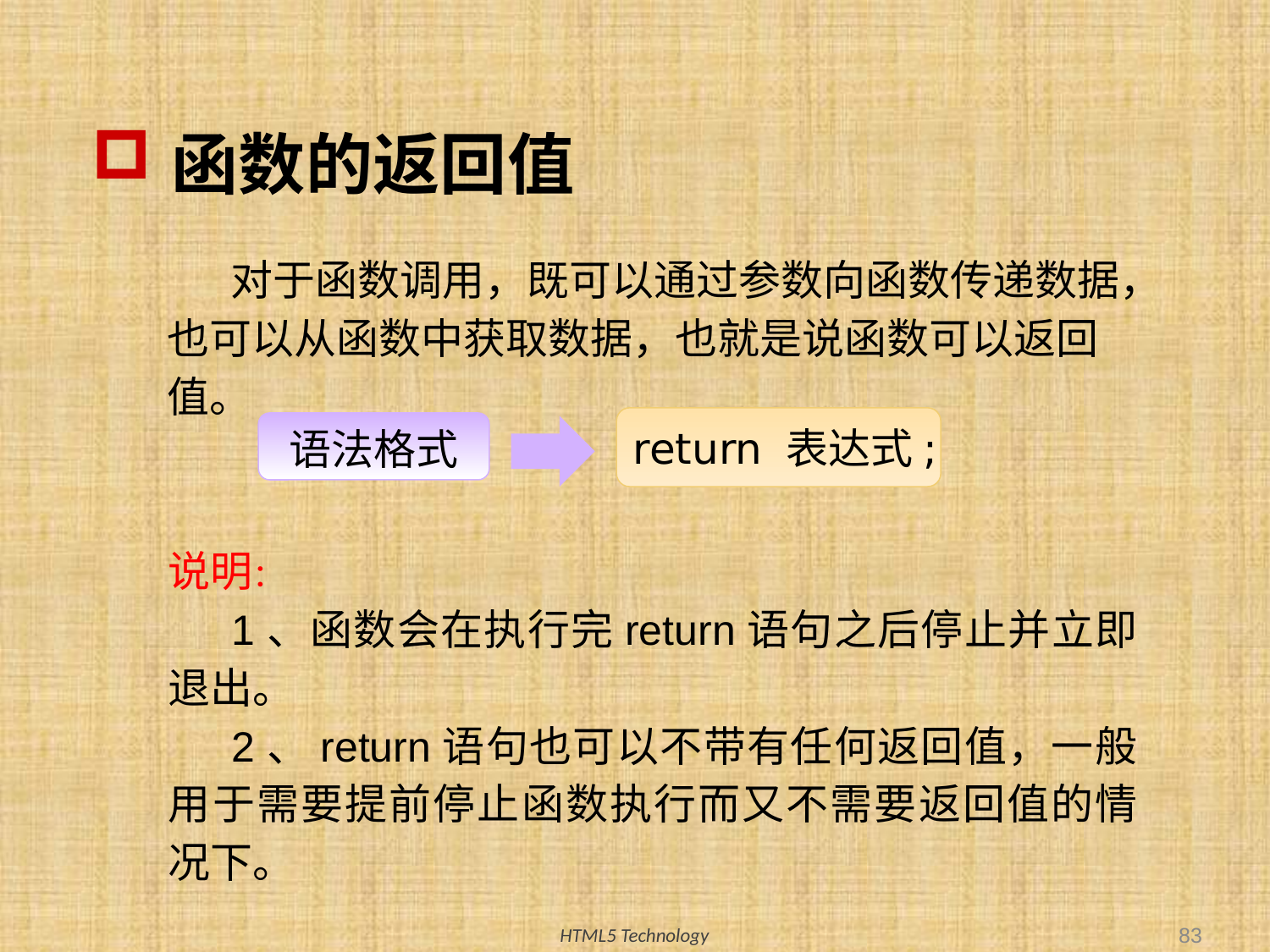

# 函数的返回值
对于函数调用，既可以通过参数向函数传递数据，也可以从函数中获取数据，也就是说函数可以返回值。
return 表达式;

语法格式
说明：
1、函数会在执行完return语句之后停止并立即退出。
2、return语句也可以不带有任何返回值，一般用于需要提前停止函数执行而又不需要返回值的情况下。
83
HTML5 Technology